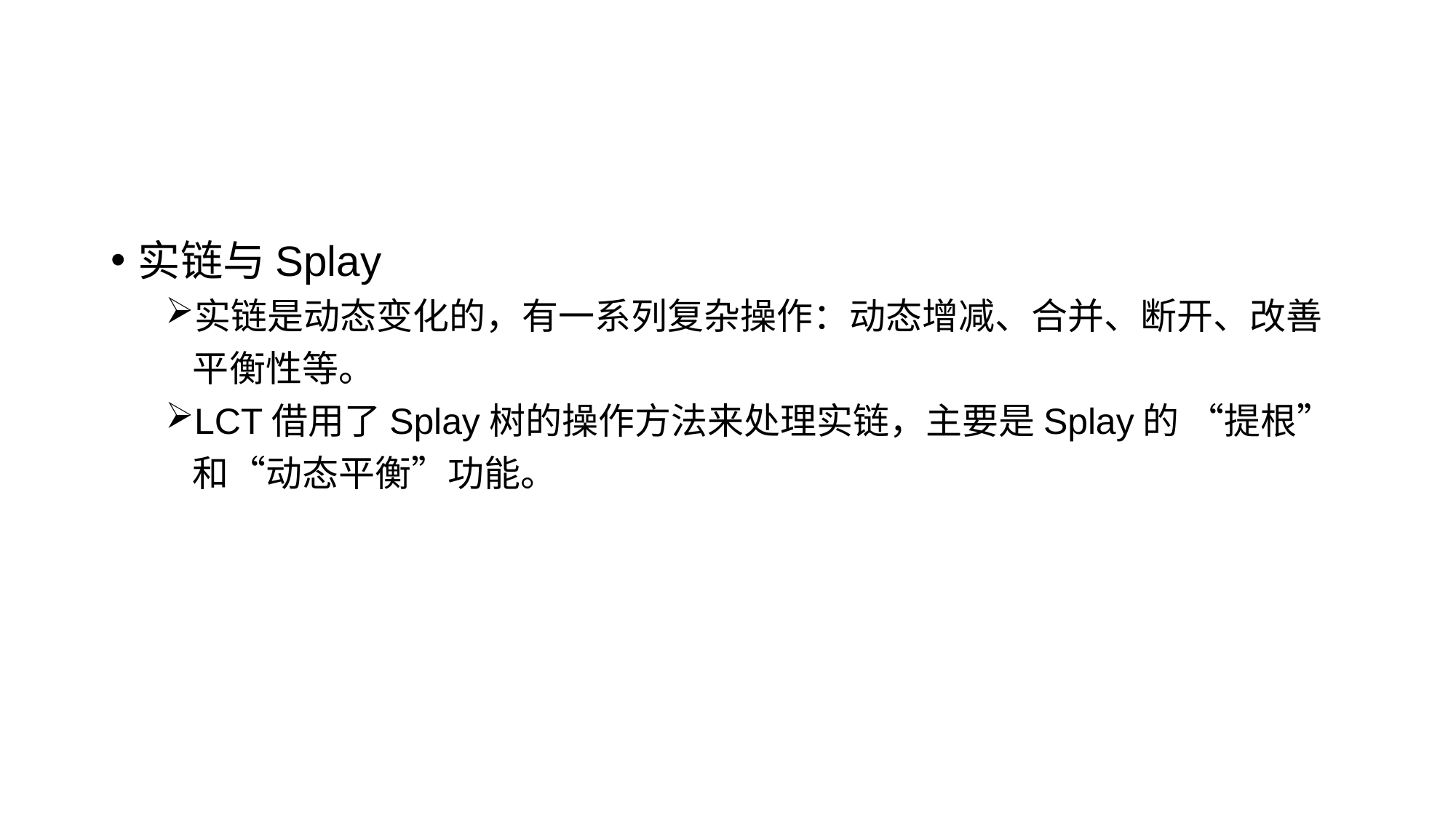

实链与Splay
实链是动态变化的，有一系列复杂操作：动态增减、合并、断开、改善平衡性等。
LCT借用了Splay树的操作方法来处理实链，主要是Splay的 “提根”和“动态平衡”功能。